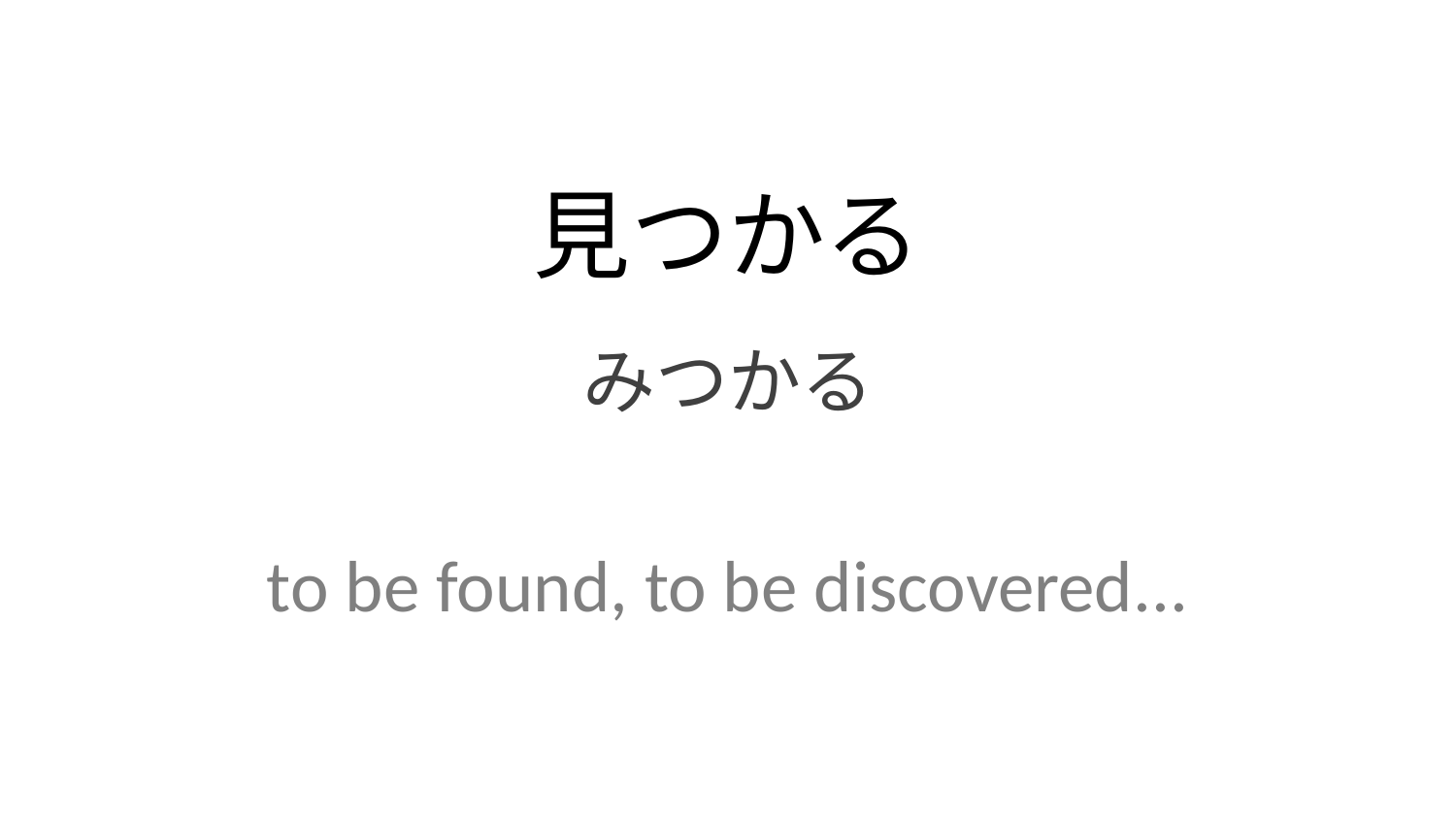

見つかる

みつかる
to be found, to be discovered...